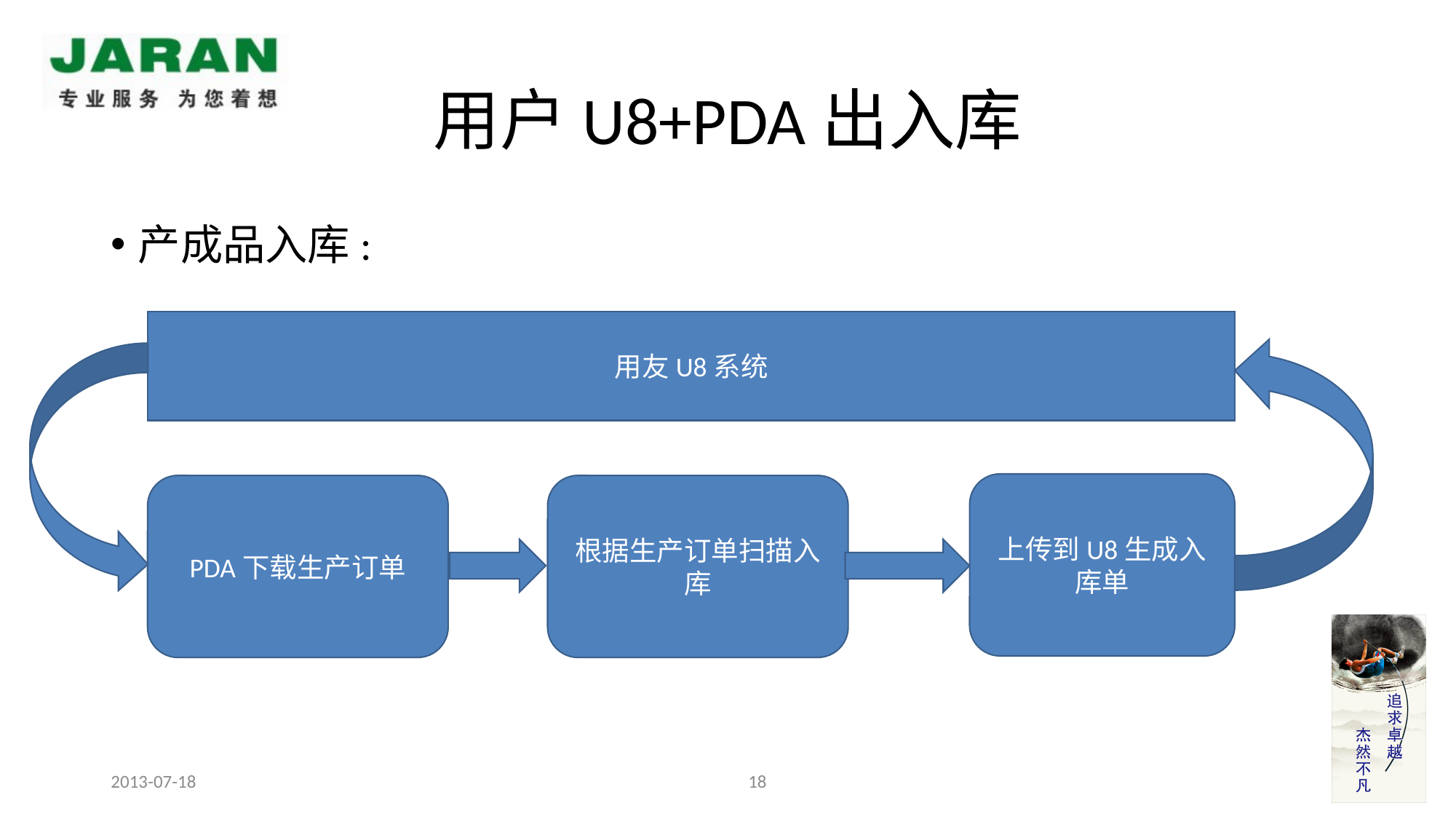

# 用户U8+PDA出入库
产成品入库:

用友U8系统

上传到U8生成入库单
PDA下载生产订单
根据生产订单扫描入库

18
2013-07-18